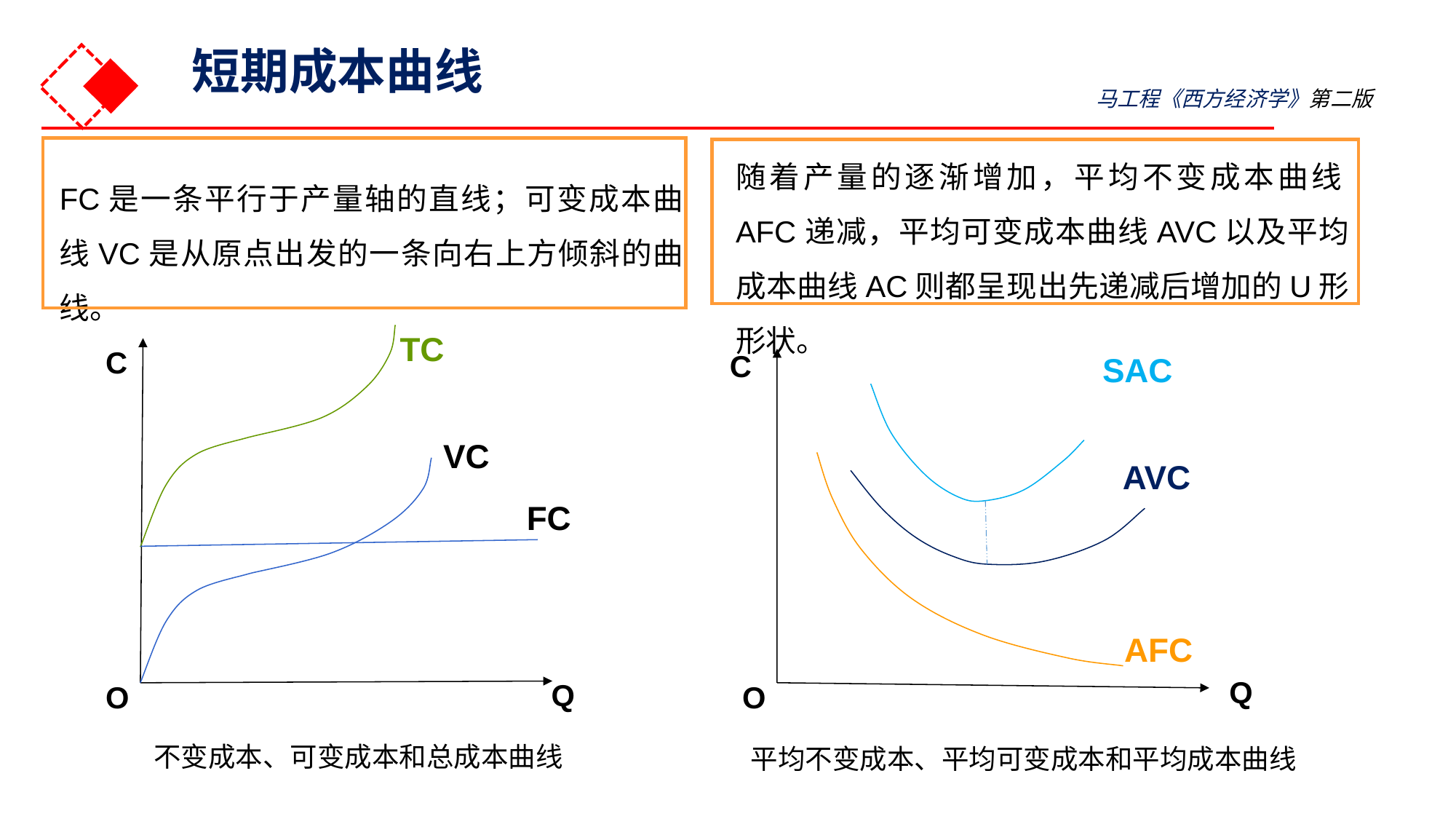

短期成本曲线

马工程《西方经济学》第二版
随着产量的逐渐增加，平均不变成本曲线AFC递减，平均可变成本曲线AVC以及平均成本曲线AC则都呈现出先递减后增加的U形形状。

FC是一条平行于产量轴的直线；可变成本曲线VC是从原点出发的一条向右上方倾斜的曲线。

TC

C

SAC
C

VC

AVC

FC

AFC
Q

Q
O

O
不变成本、可变成本和总成本曲线
平均不变成本、平均可变成本和平均成本曲线